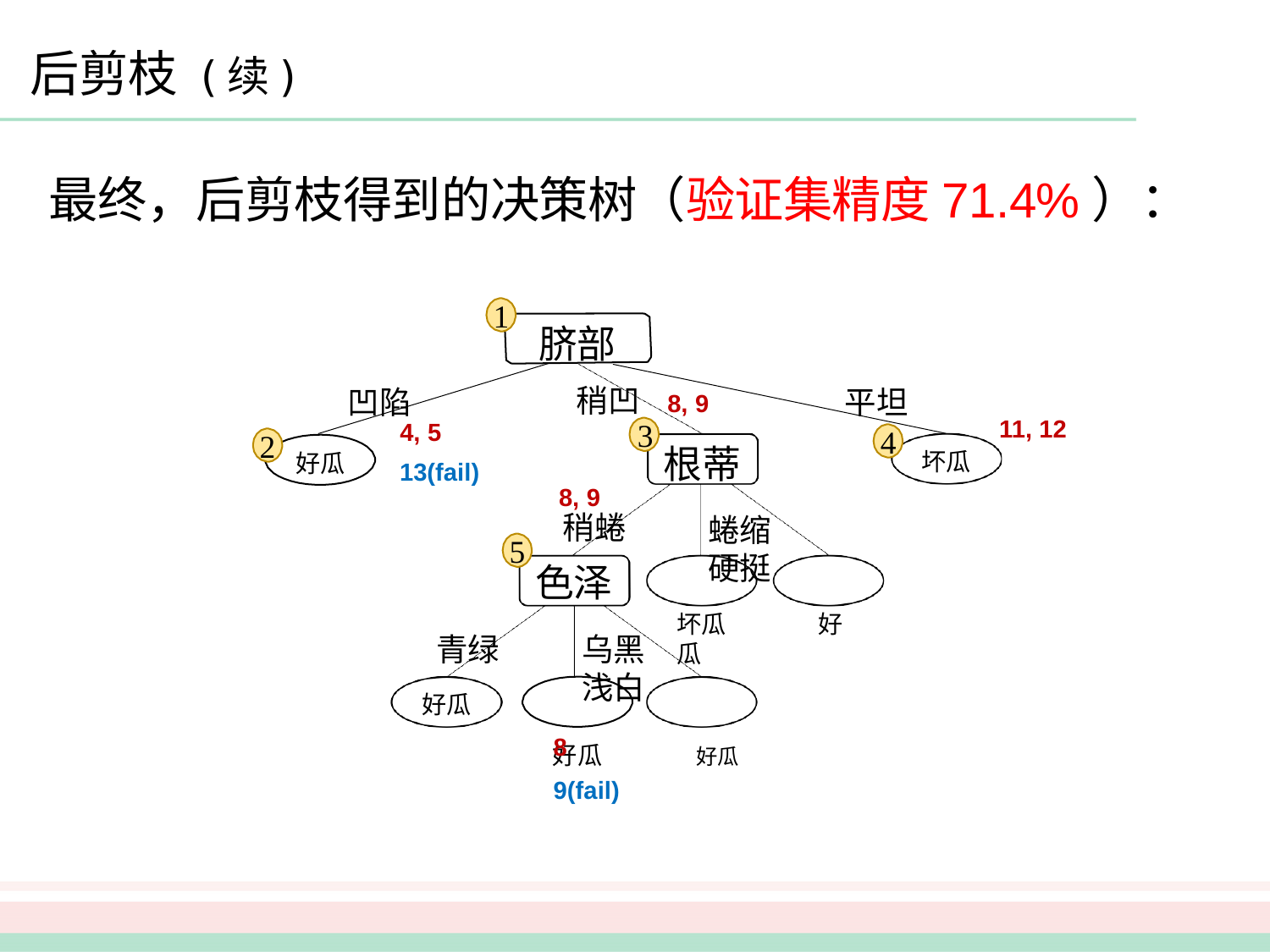

# 后剪枝 (续)
最终，后剪枝得到的决策树（验证集精度71.4%）：
1

脐部

凹陷
稍凹
3
平坦
4
8, 9
11, 12
4, 5

2

根蒂
蜷缩	硬挺
坏瓜	好瓜
坏瓜
好瓜
13(fail)
8, 9
稍蜷
色泽
乌黑	浅白
好瓜	好瓜
5

青绿
好瓜

8
9(fail)